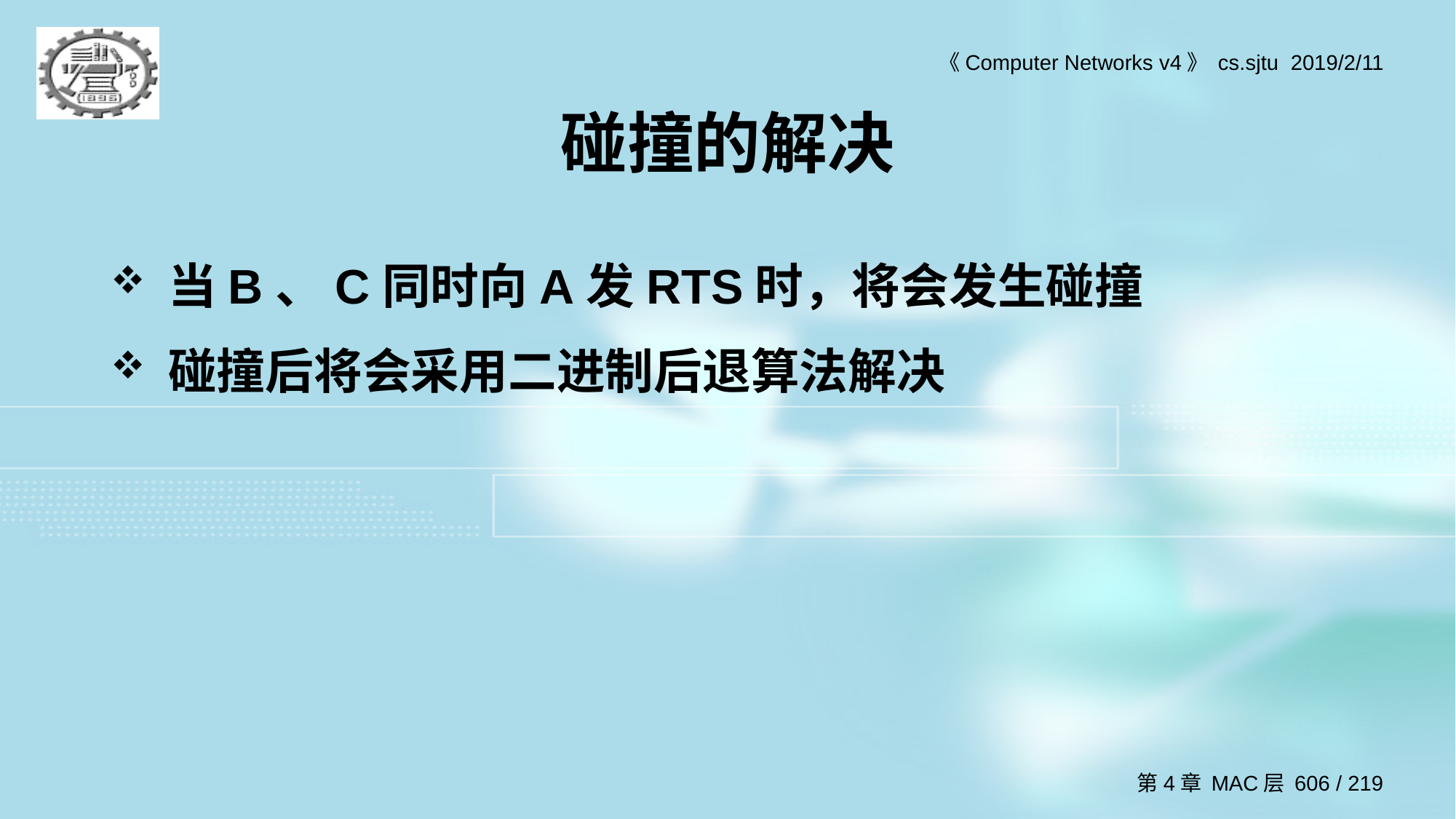

# 碰撞的解决
当B、C同时向A发RTS时，将会发生碰撞
碰撞后将会采用二进制后退算法解决